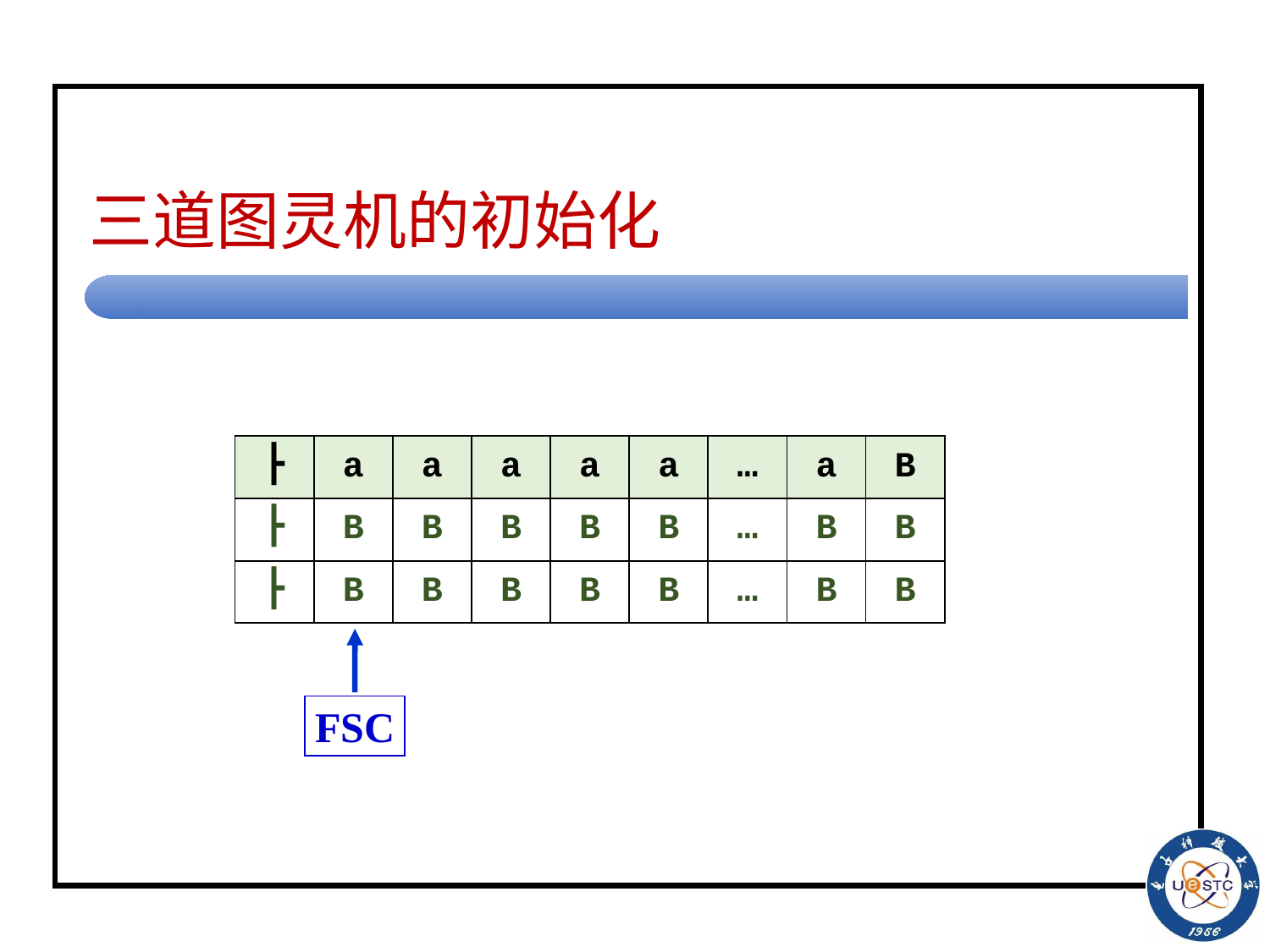

# 三道图灵机的初始化

| ┣ | a | a | a | a | a | … | a | B |
| --- | --- | --- | --- | --- | --- | --- | --- | --- |
| ┣ | B | B | B | B | B | … | B | B |
| ┣ | B | B | B | B | B | … | B | B |

FSC